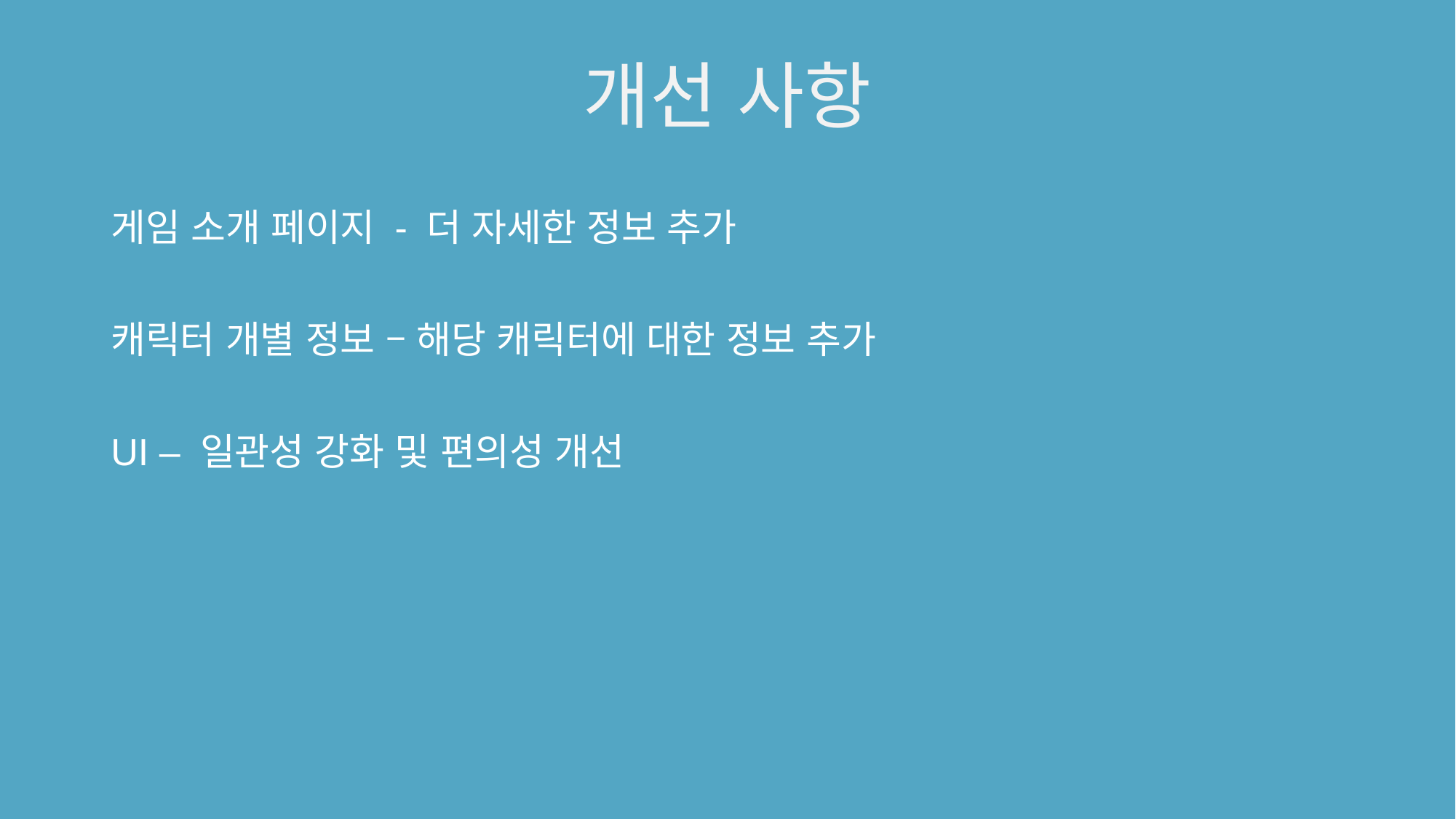

개선 사항
게임 소개 페이지 - 더 자세한 정보 추가

캐릭터 개별 정보 – 해당 캐릭터에 대한 정보 추가

UI – 일관성 강화 및 편의성 개선